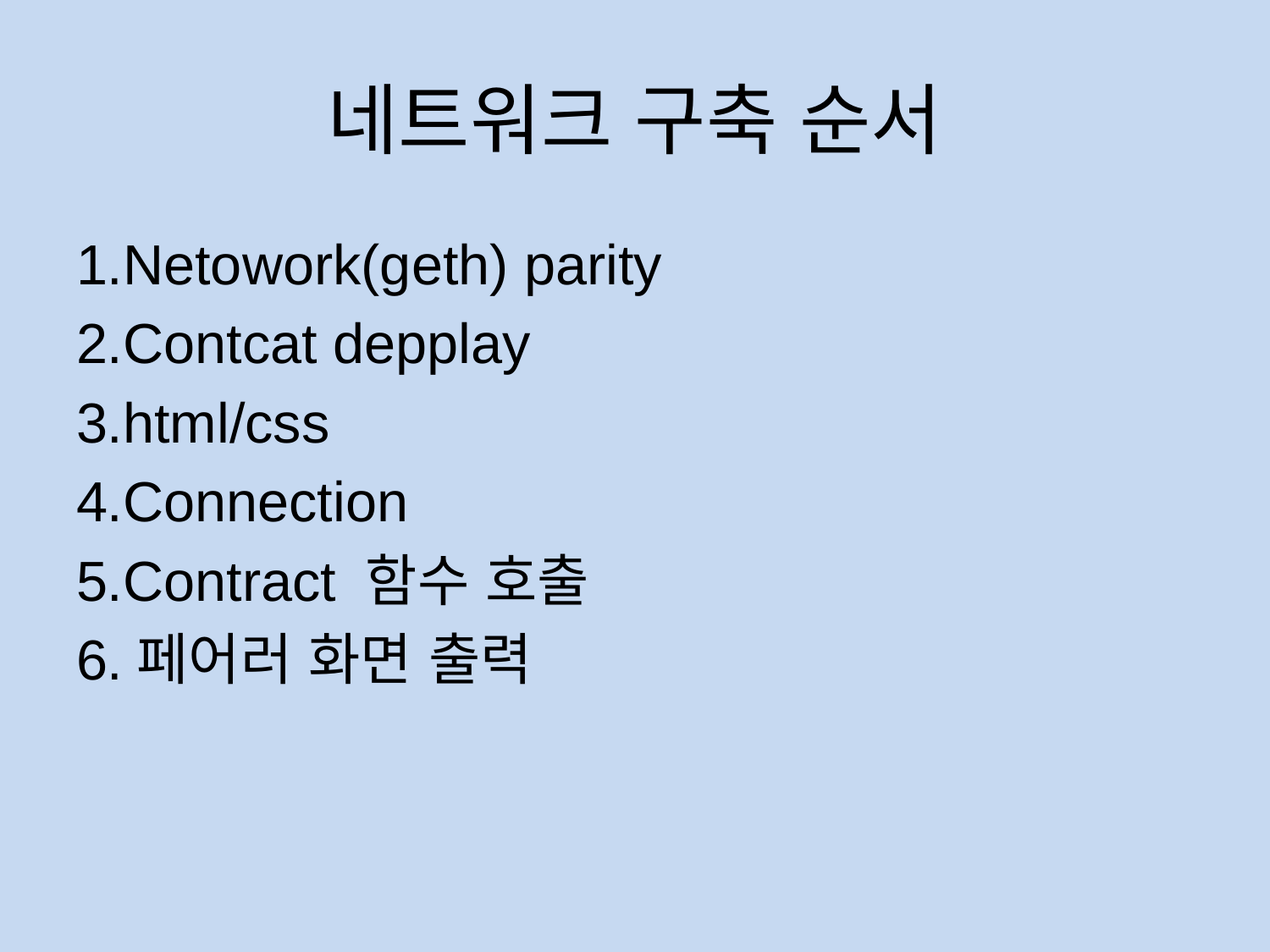

# 네트워크 구축 순서
1.Netowork(geth) parity
2.Contcat depplay
3.html/css
4.Connection
5.Contract 함수 호출
6.페어러 화면 출력